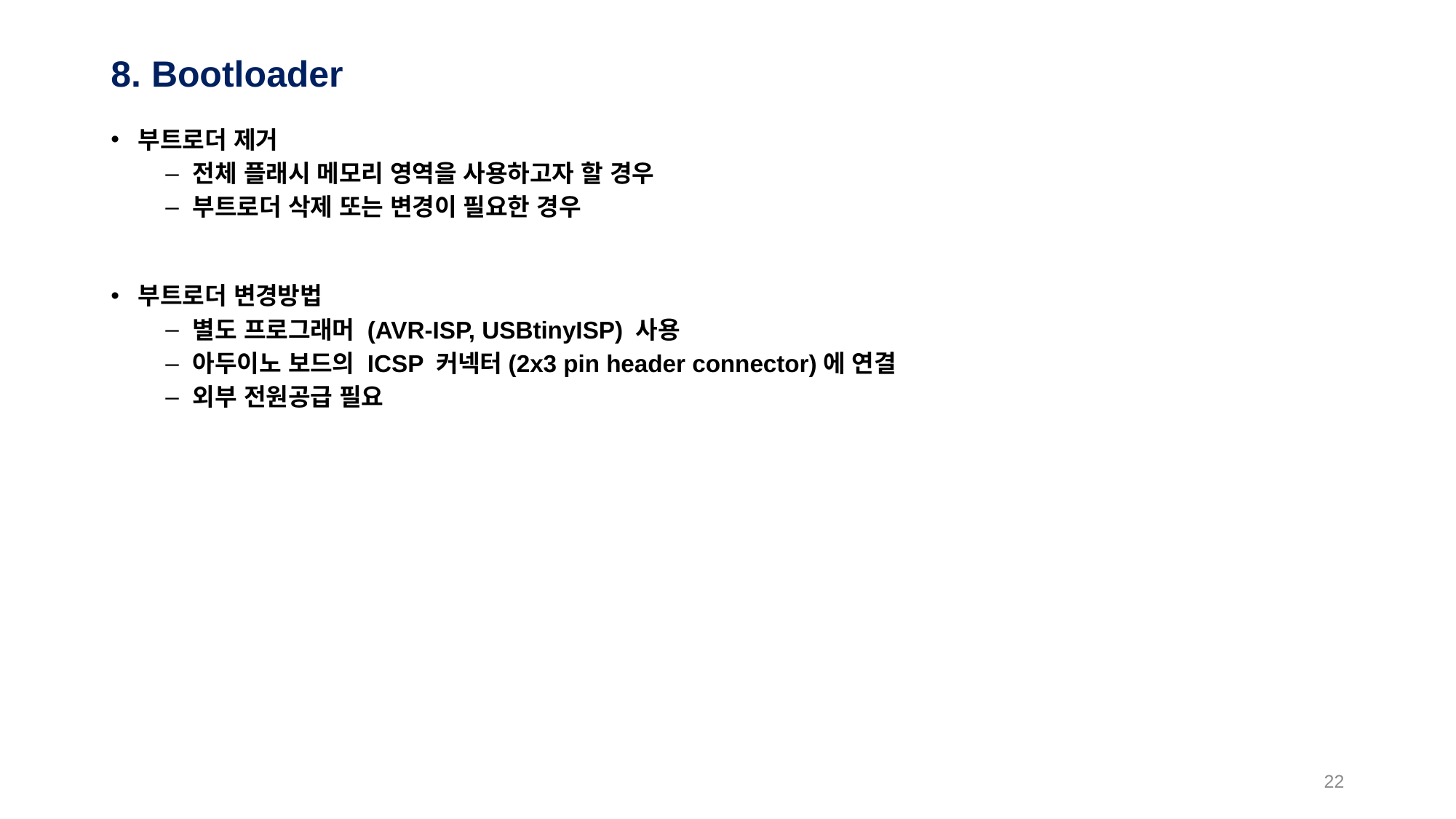

# 8. Bootloader
부트로더 제거
전체 플래시 메모리 영역을 사용하고자 할 경우
부트로더 삭제 또는 변경이 필요한 경우

부트로더 변경방법
별도 프로그래머 (AVR-ISP, USBtinyISP) 사용
아두이노 보드의 ICSP 커넥터(2x3 pin header connector)에 연결
외부 전원공급 필요

22